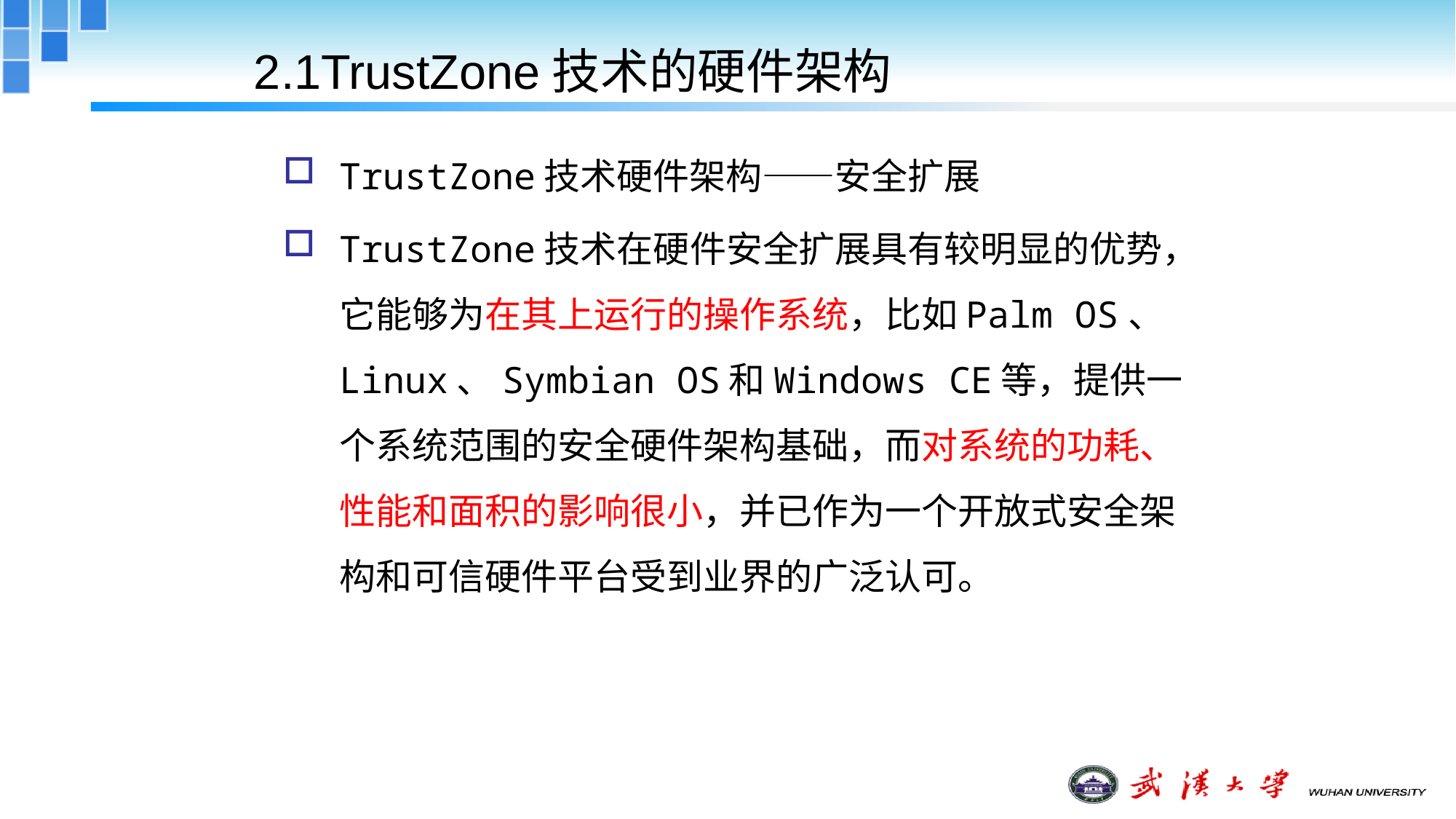

2.1TrustZone技术的硬件架构
TrustZone技术硬件架构——安全扩展
TrustZone技术在硬件安全扩展具有较明显的优势，它能够为在其上运行的操作系统，比如Palm OS、Linux、Symbian OS和Windows CE等，提供一个系统范围的安全硬件架构基础，而对系统的功耗、性能和面积的影响很小，并已作为一个开放式安全架构和可信硬件平台受到业界的广泛认可。